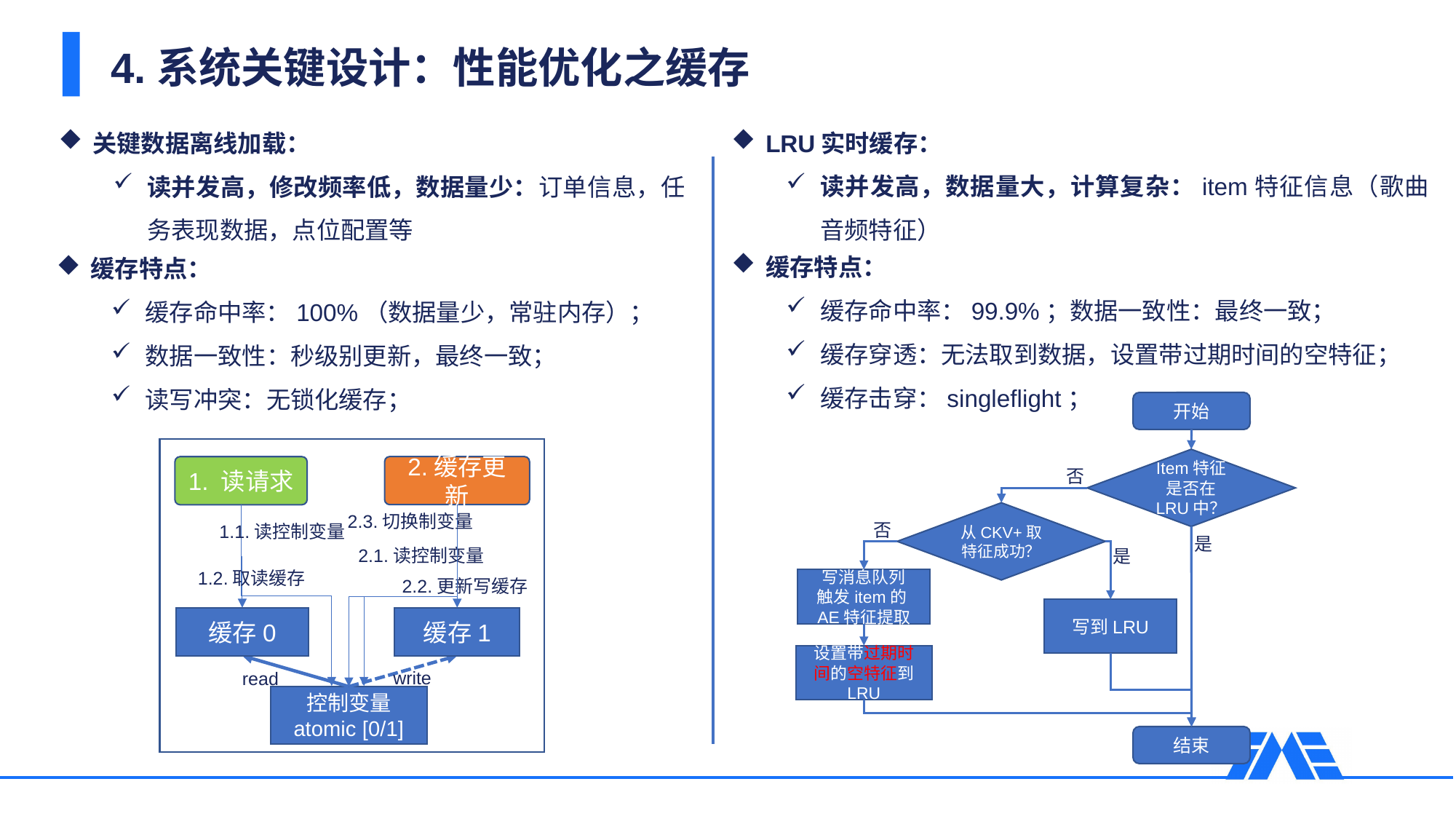

# 4.系统关键设计：性能优化之缓存
LRU实时缓存：
读并发高，数据量大，计算复杂：item特征信息（歌曲音频特征）
关键数据离线加载：
读并发高，修改频率低，数据量少：订单信息，任务表现数据，点位配置等
缓存特点：
缓存命中率：99.9%；数据一致性：最终一致；
缓存穿透：无法取到数据，设置带过期时间的空特征；
缓存击穿：singleflight；

缓存特点：
缓存命中率：100%（数据量少，常驻内存）；
数据一致性：秒级别更新，最终一致；
读写冲突：无锁化缓存；
开始
Item特征是否在 LRU中？
否
从CKV+取特征成功？
否
是
是
写消息队列
触发item的AE特征提取
写到LRU
设置带过期时间的空特征到 LRU
结束

2.缓存更新
1. 读请求
2.3.切换制变量
1.1.读控制变量
2.1.读控制变量
1.2.取读缓存
2.2.更新写缓存
缓存0
缓存1
write
read
控制变量
atomic [0/1]